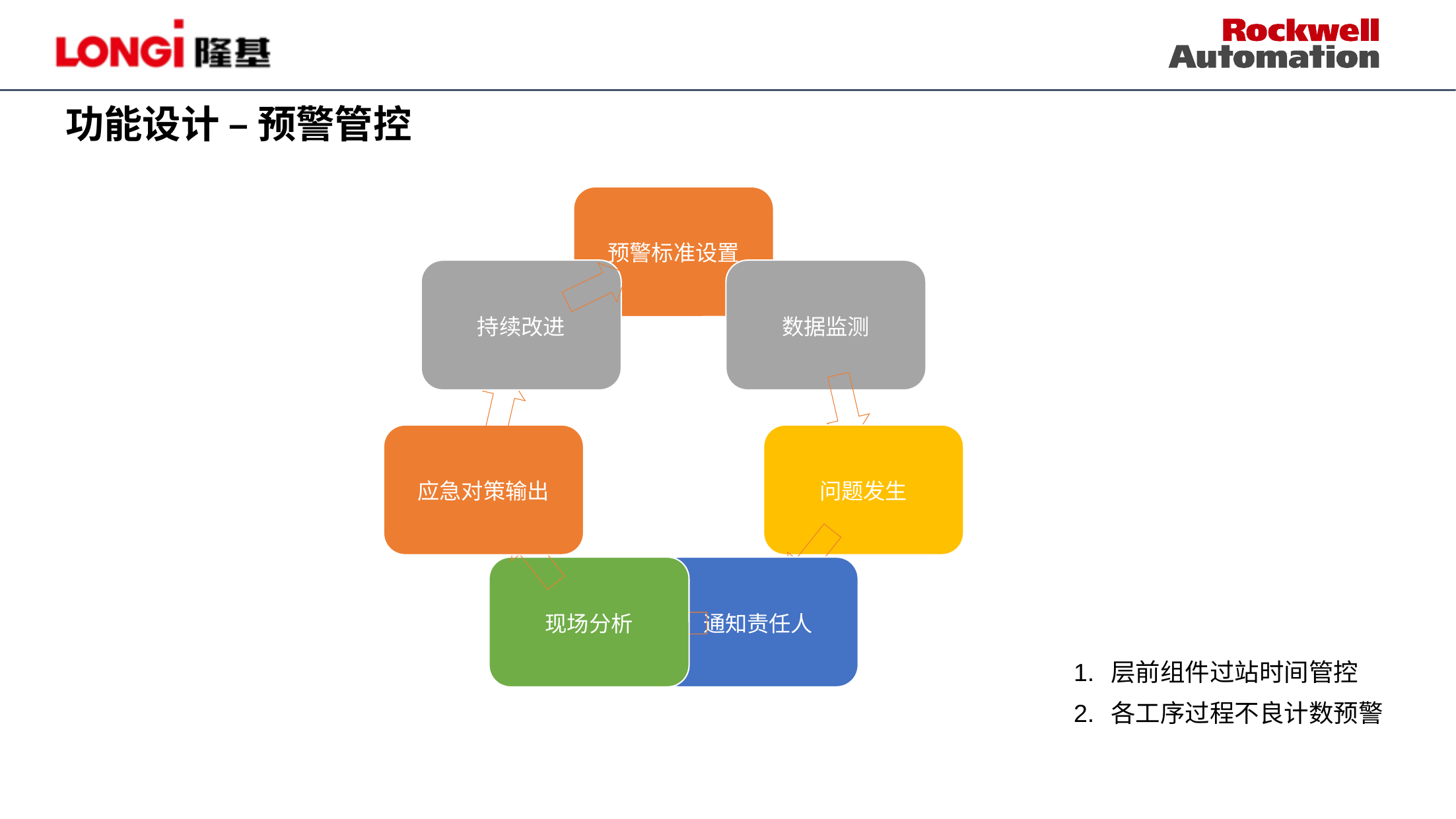

功能设计 – 预警管控
预警标准设置
问题发生
通知责任人
现场分析
应急对策输出
持续改进
数据监测
层前组件过站时间管控
各工序过程不良计数预警